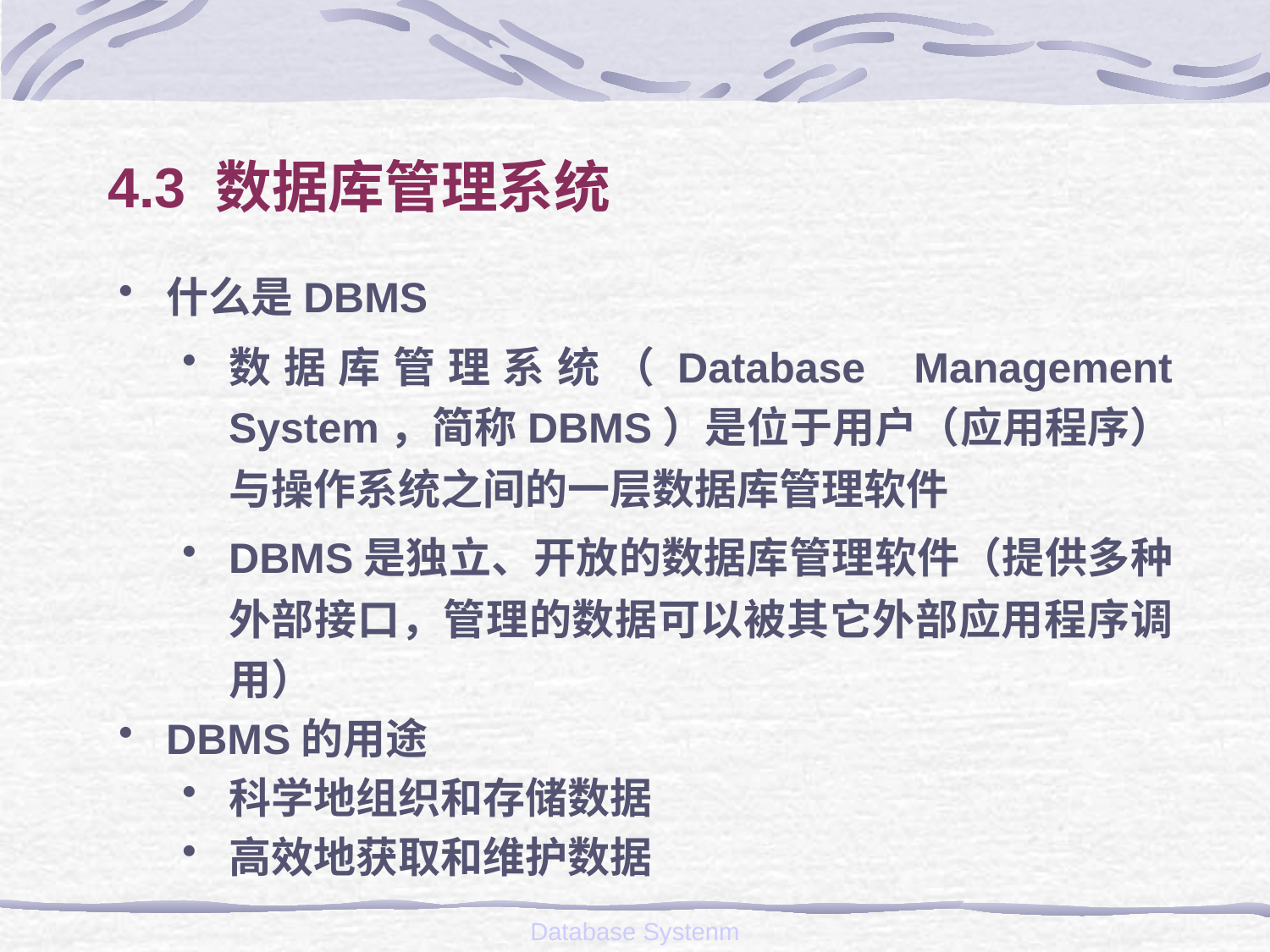

# 4.3 数据库管理系统
什么是DBMS
数据库管理系统（Database  Management System，简称DBMS）是位于用户（应用程序）与操作系统之间的一层数据库管理软件
DBMS是独立、开放的数据库管理软件（提供多种外部接口，管理的数据可以被其它外部应用程序调用）
DBMS的用途
科学地组织和存储数据
高效地获取和维护数据
Database Systenm